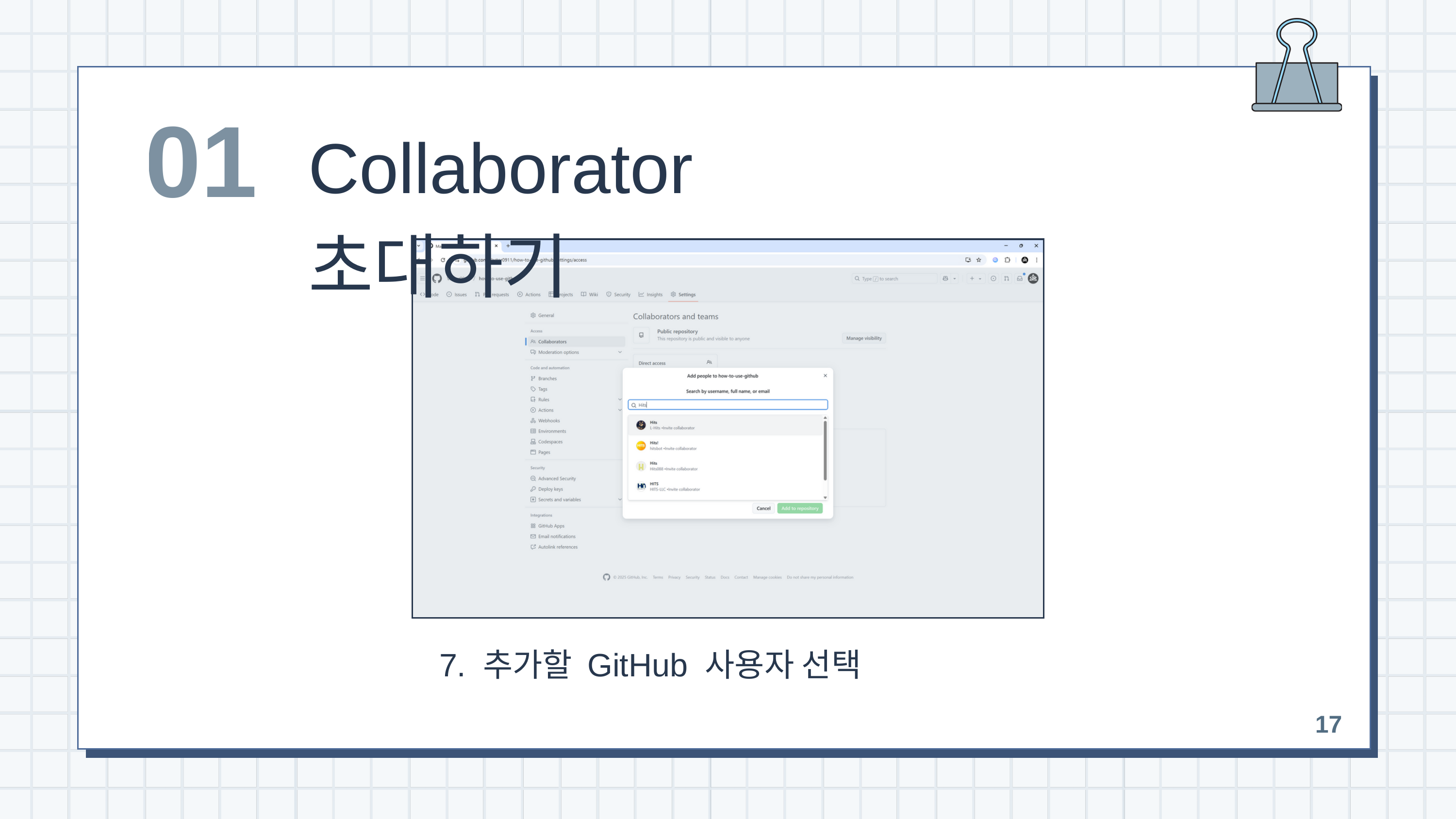

01
Collaborator 초대하기

   7. 추가할 GitHub 사용자 선택
17